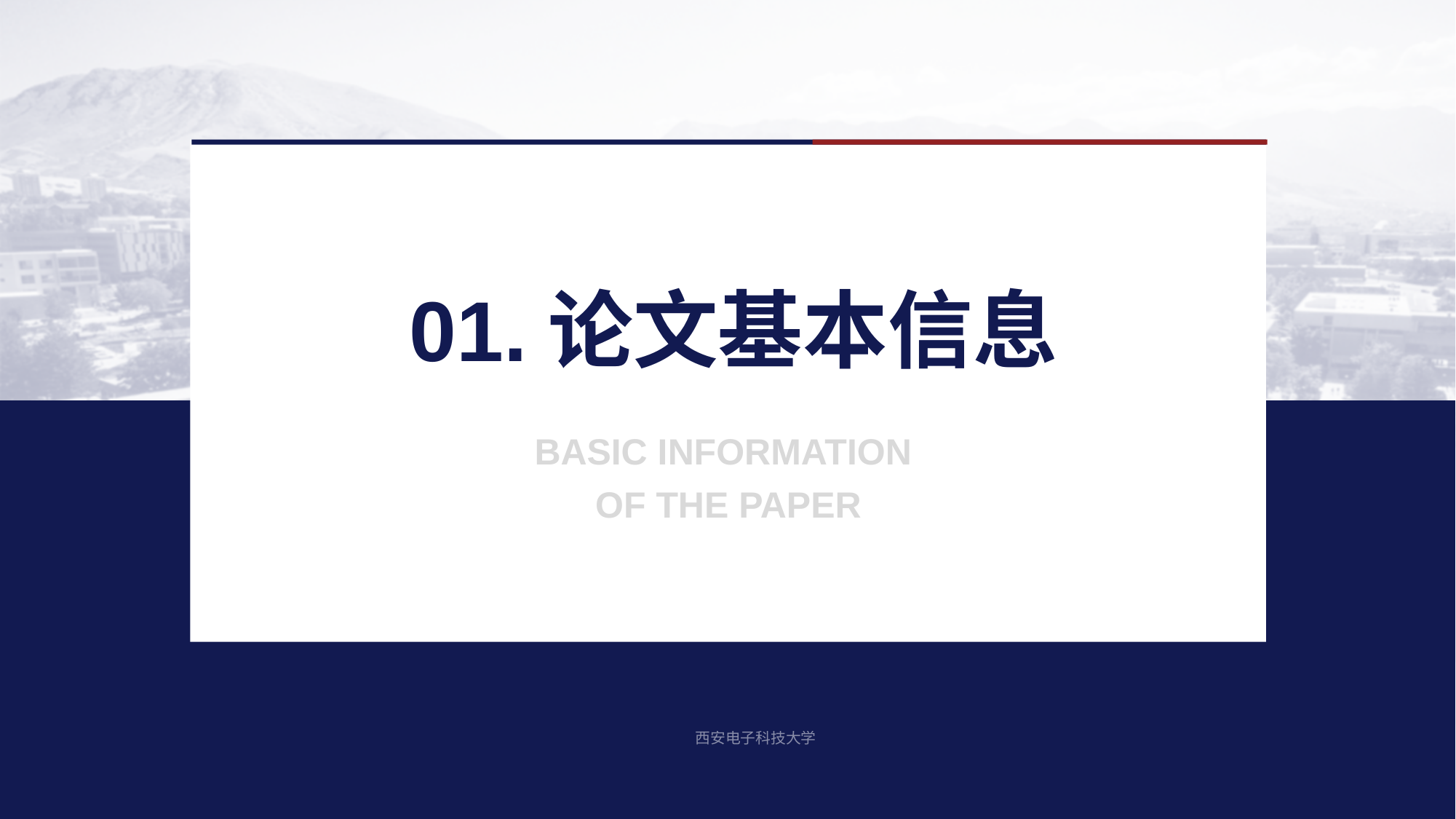

01.论文基本信息

Basic information
of the paper
西安电子科技大学